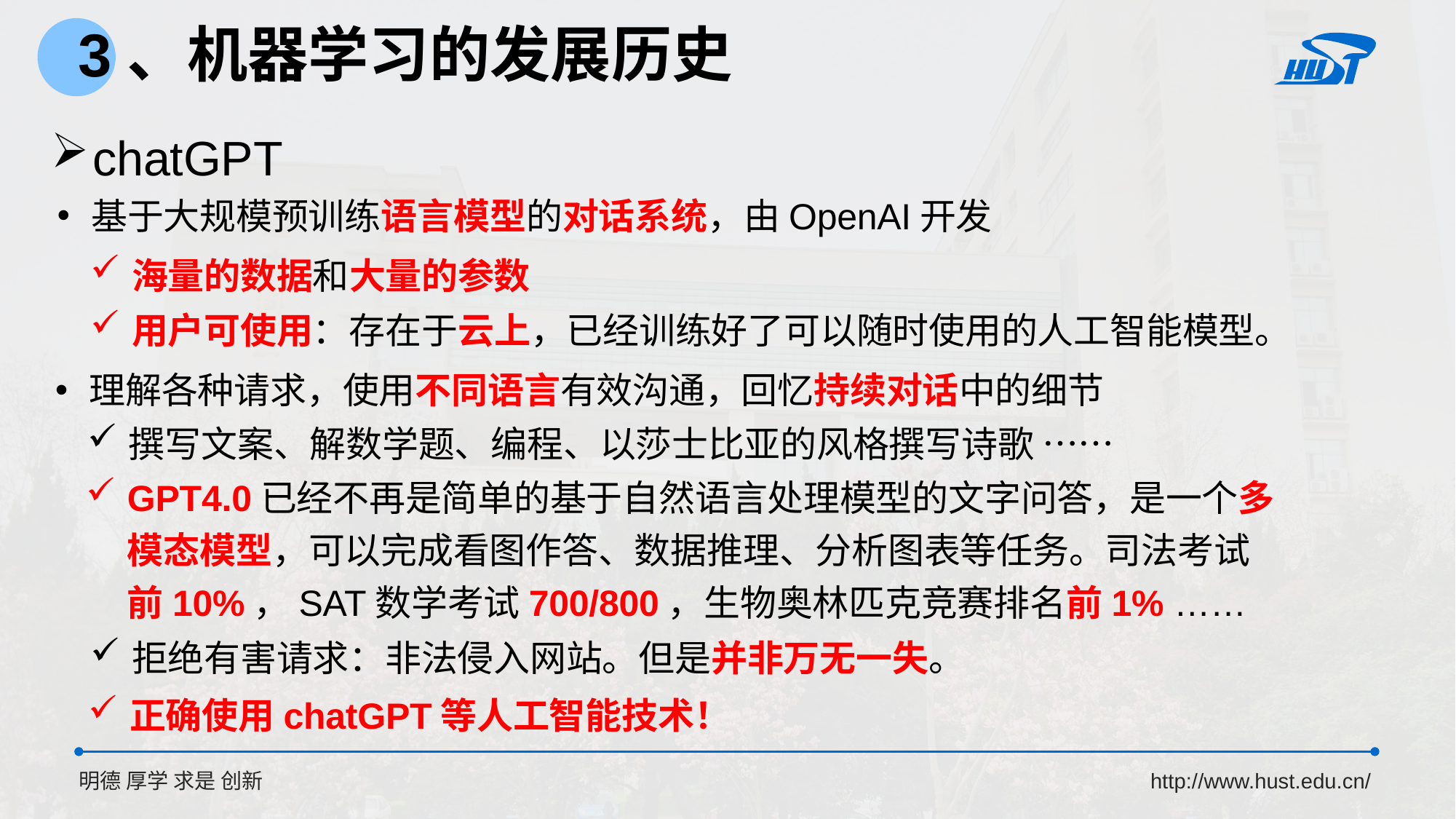

3、机器学习的发展历史
chatGPT
基于大规模预训练语言模型的对话系统，由OpenAI开发
海量的数据和大量的参数
用户可使用：存在于云上，已经训练好了可以随时使用的人工智能模型。
理解各种请求，使用不同语言有效沟通，回忆持续对话中的细节
撰写文案、解数学题、编程、以莎士比亚的风格撰写诗歌 ……
GPT4.0已经不再是简单的基于自然语言处理模型的文字问答，是一个多模态模型，可以完成看图作答、数据推理、分析图表等任务。司法考试前10%，SAT数学考试700/800，生物奥林匹克竞赛排名前1% ……
拒绝有害请求：非法侵入网站。但是并非万无一失。
正确使用chatGPT等人工智能技术！